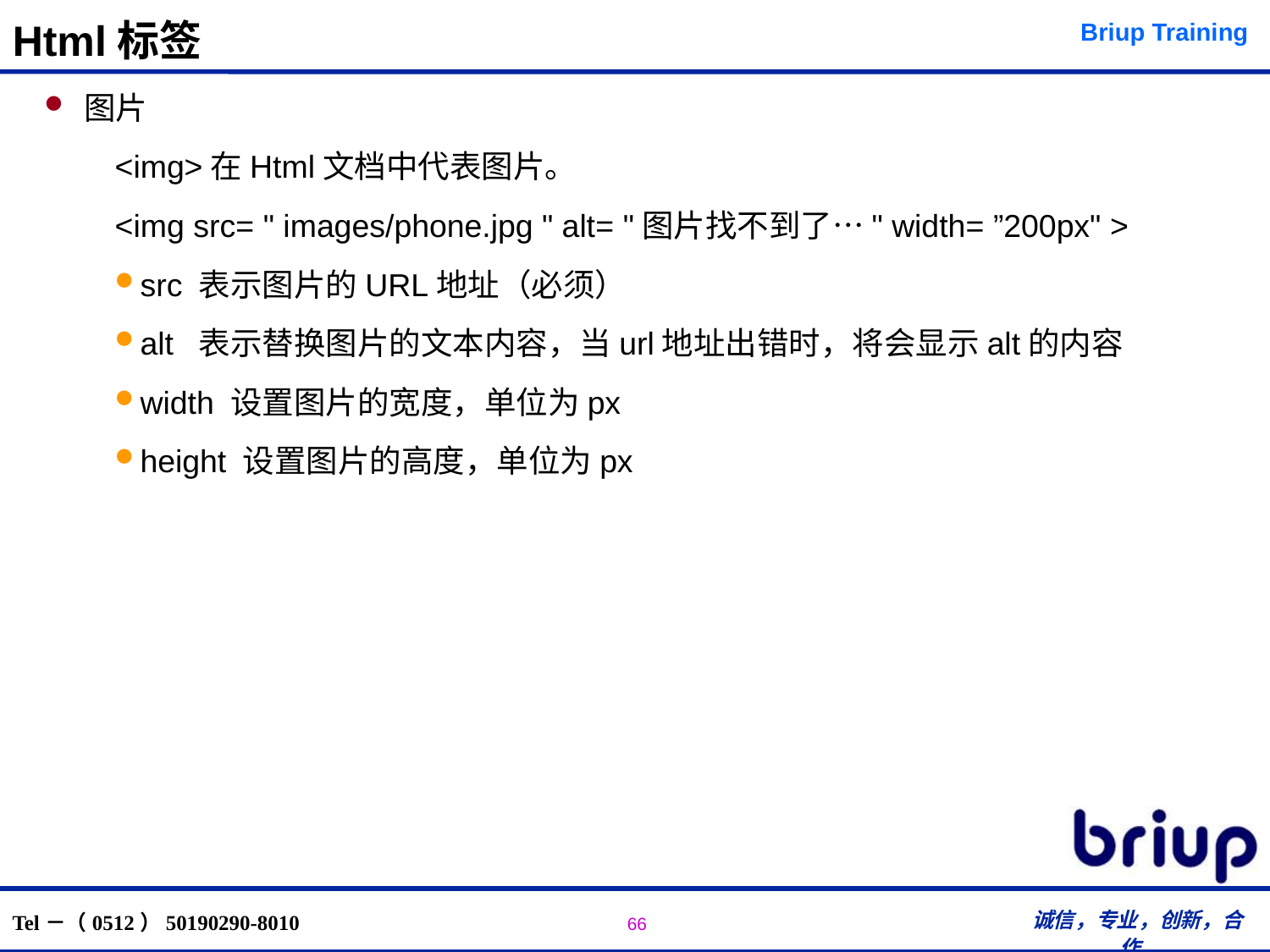

# Html标签
图片
<img>在Html文档中代表图片。
<img src= " images/phone.jpg " alt= "图片找不到了…" width= ”200px" >
src 表示图片的URL地址（必须）
alt  表示替换图片的文本内容，当url地址出错时，将会显示alt的内容
width 设置图片的宽度，单位为px
height 设置图片的高度，单位为px